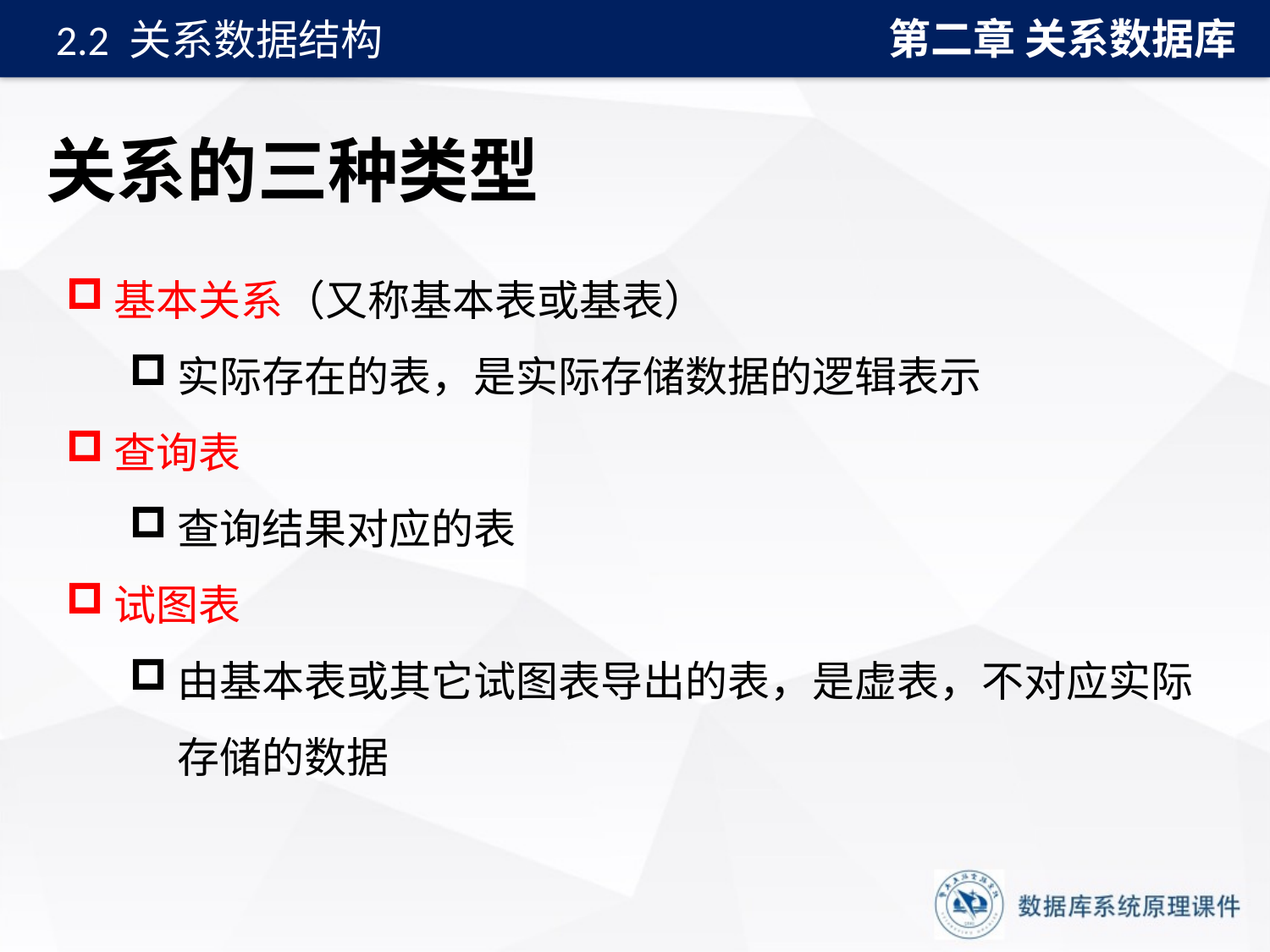

第二章 关系数据库
2.2 关系数据结构
# 关系的三种类型
基本关系（又称基本表或基表）
实际存在的表，是实际存储数据的逻辑表示
查询表
查询结果对应的表
试图表
由基本表或其它试图表导出的表，是虚表，不对应实际存储的数据